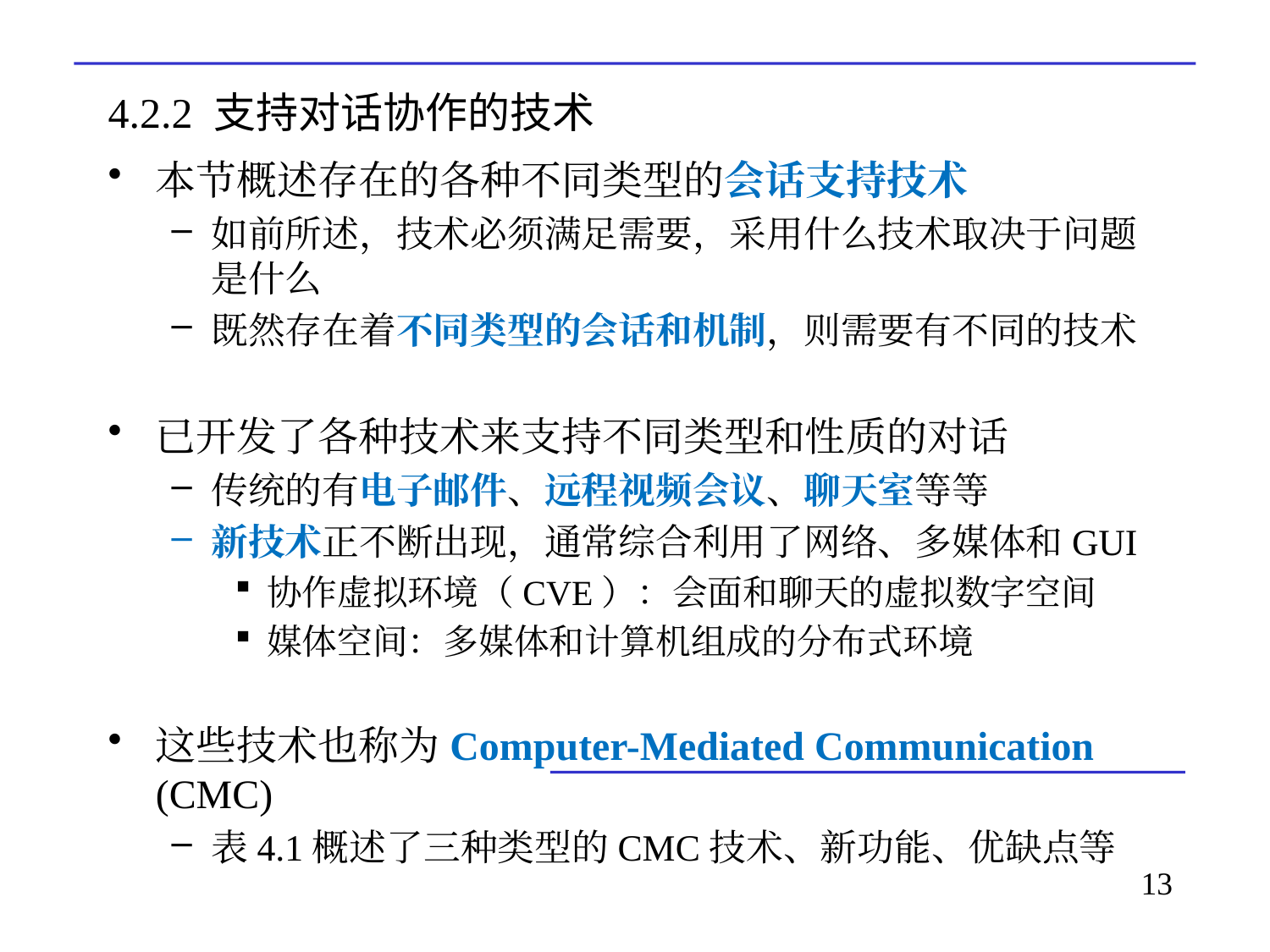

# 4.2.2 支持对话协作的技术
本节概述存在的各种不同类型的会话支持技术
如前所述，技术必须满足需要，采用什么技术取决于问题是什么
既然存在着不同类型的会话和机制，则需要有不同的技术

已开发了各种技术来支持不同类型和性质的对话
传统的有电子邮件、远程视频会议、聊天室等等
新技术正不断出现，通常综合利用了网络、多媒体和GUI
协作虚拟环境（CVE）：会面和聊天的虚拟数字空间
媒体空间：多媒体和计算机组成的分布式环境

这些技术也称为Computer-Mediated Communication (CMC)
表4.1概述了三种类型的CMC技术、新功能、优缺点等
13